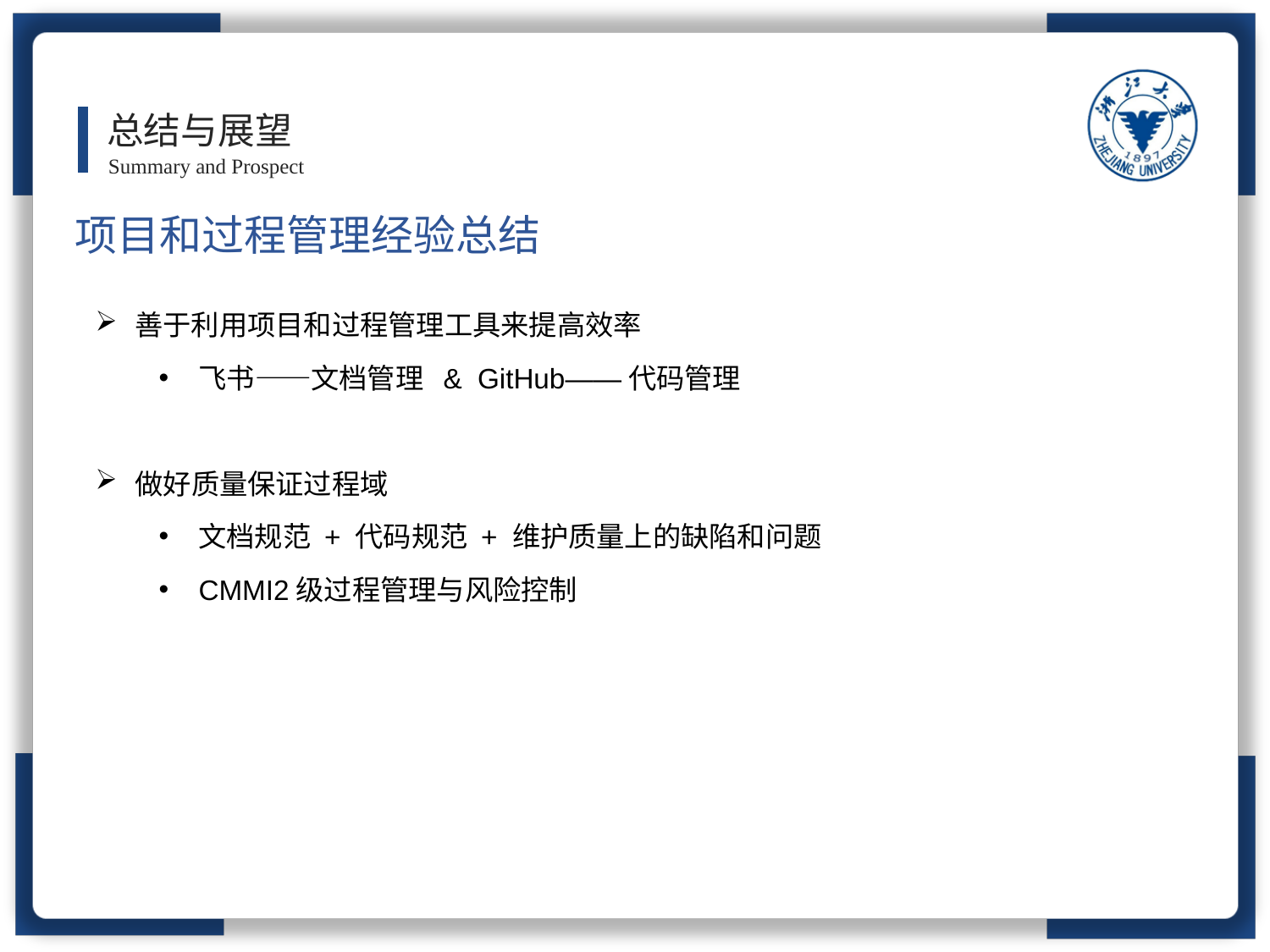

总结与展望
Summary and Prospect
项目和过程管理经验总结
善于利用项目和过程管理工具来提高效率
飞书——文档管理  &  GitHub——代码管理

做好质量保证过程域
文档规范 + 代码规范 + 维护质量上的缺陷和问题
CMMI2级过程管理与风险控制